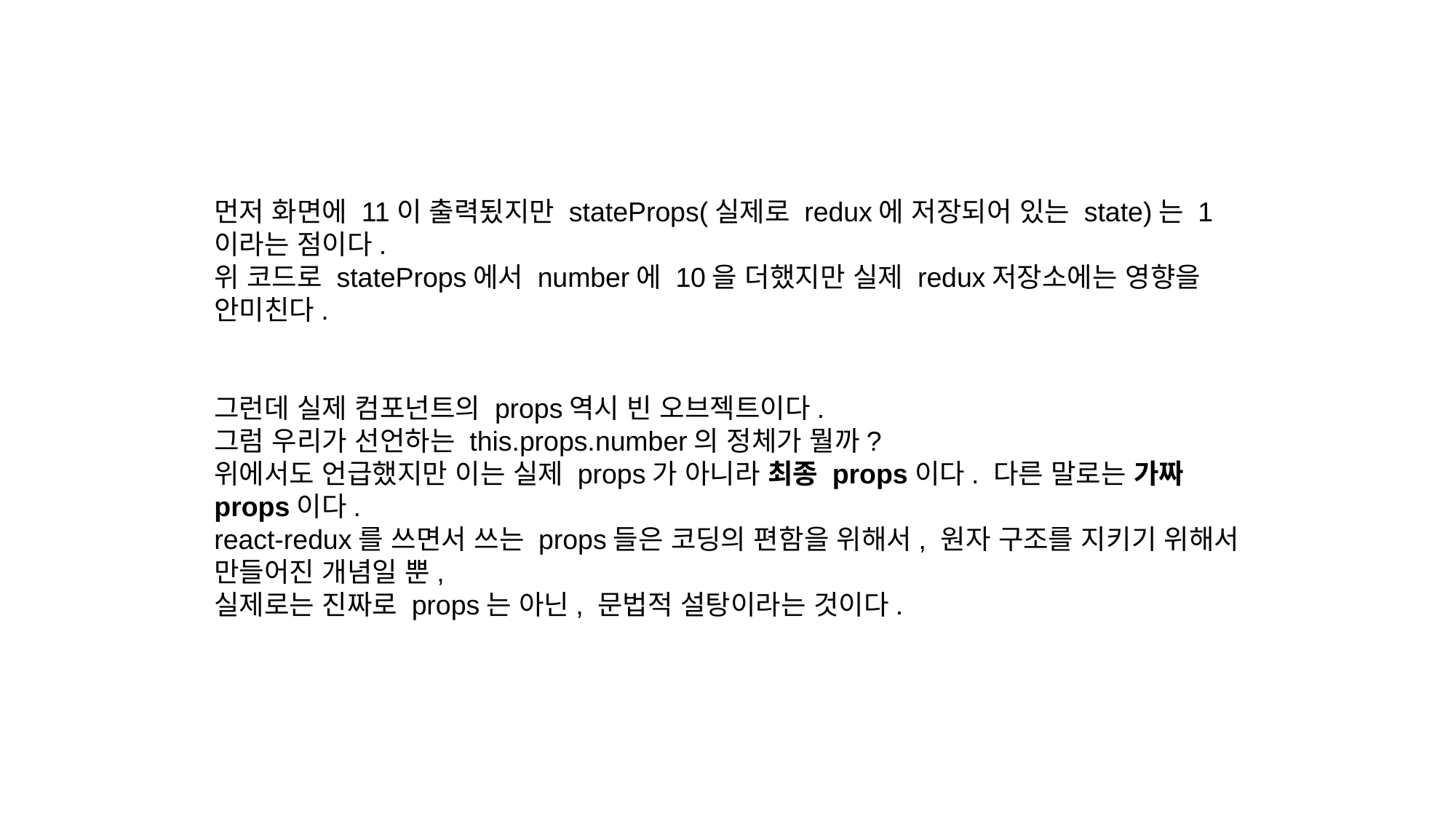

먼저 화면에 11이 출력됬지만 stateProps(실제로 redux에 저장되어 있는 state)는 1이라는 점이다.
위 코드로 stateProps에서 number에 10을 더했지만 실제 redux저장소에는 영향을 안미친다.

그런데 실제 컴포넌트의 props역시 빈 오브젝트이다.
그럼 우리가 선언하는 this.props.number의 정체가 뭘까?
위에서도 언급했지만 이는 실제 props가 아니라 최종 props이다. 다른 말로는 가짜 props이다.
react-redux를 쓰면서 쓰는 props들은 코딩의 편함을 위해서, 원자 구조를 지키기 위해서 만들어진 개념일 뿐,
실제로는 진짜로 props는 아닌, 문법적 설탕이라는 것이다.